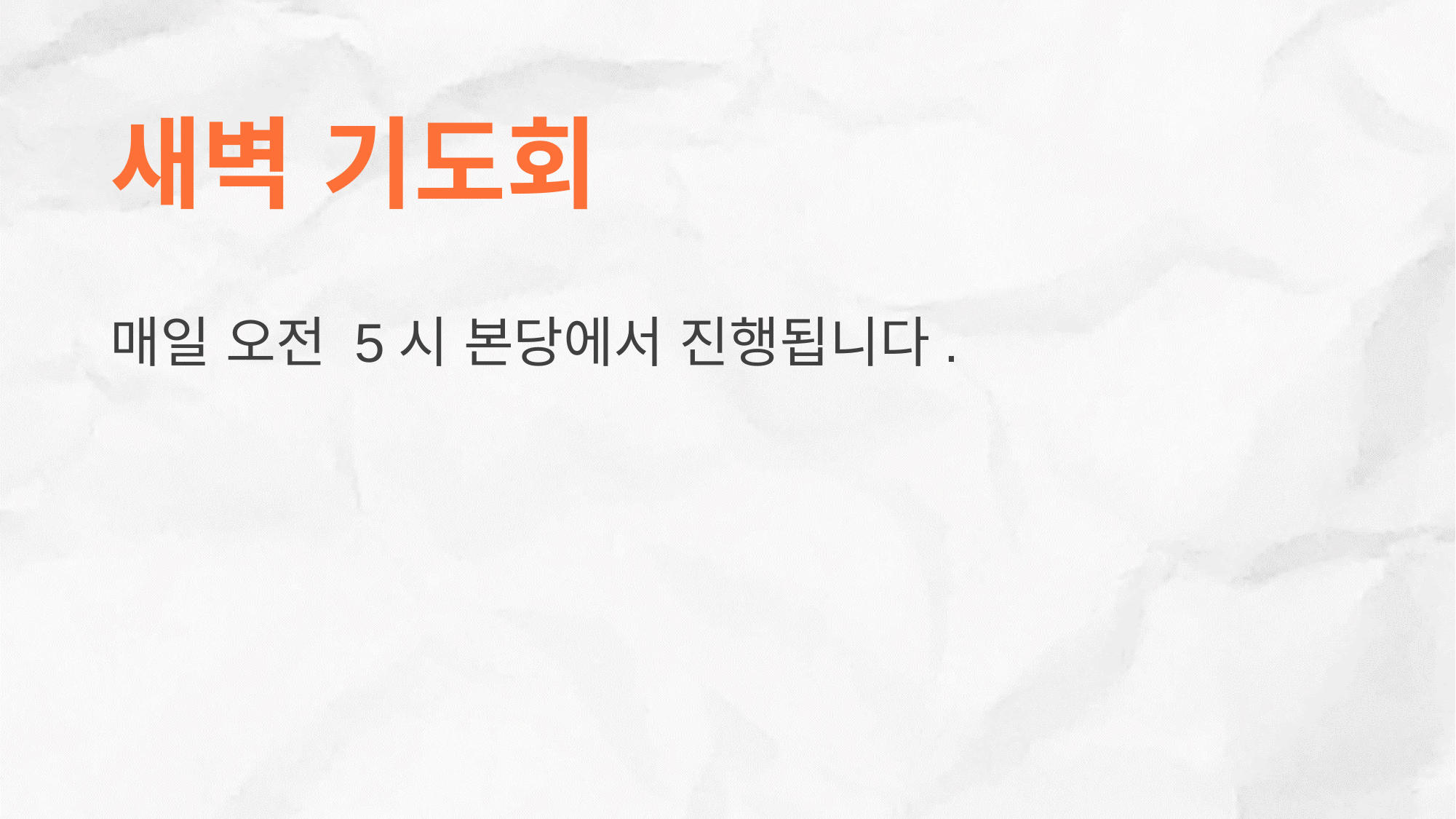

# 새벽 기도회
매일 오전 5시 본당에서 진행됩니다.